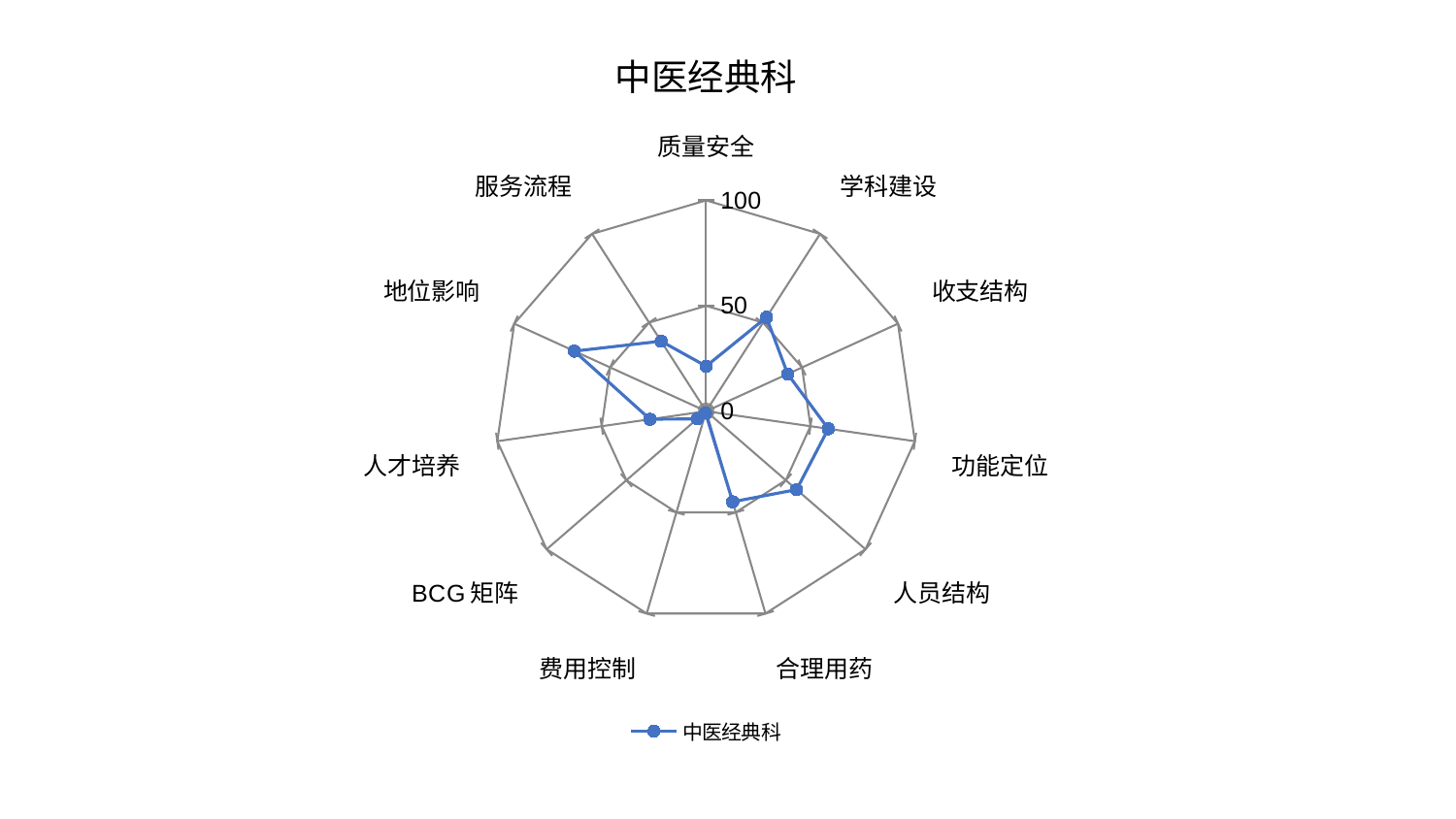

### Chart: 中医经典科

| Category | 中医经典科 |
|---|---|
| 质量安全 | 21.37184165543753 |
| 学科建设 | 52.94279952857162 |
| 收支结构 | 42.52236389024496 |
| 功能定位 | 58.5491508519914 |
| 人员结构 | 56.776863513622786 |
| 合理用药 | 44.77565332401452 |
| 费用控制 | 0.893966865699912 |
| BCG矩阵 | 5.527868027107198 |
| 人才培养 | 26.890522430900972 |
| 地位影响 | 68.680169804141 |
| 服务流程 | 39.47495728676044 |
157